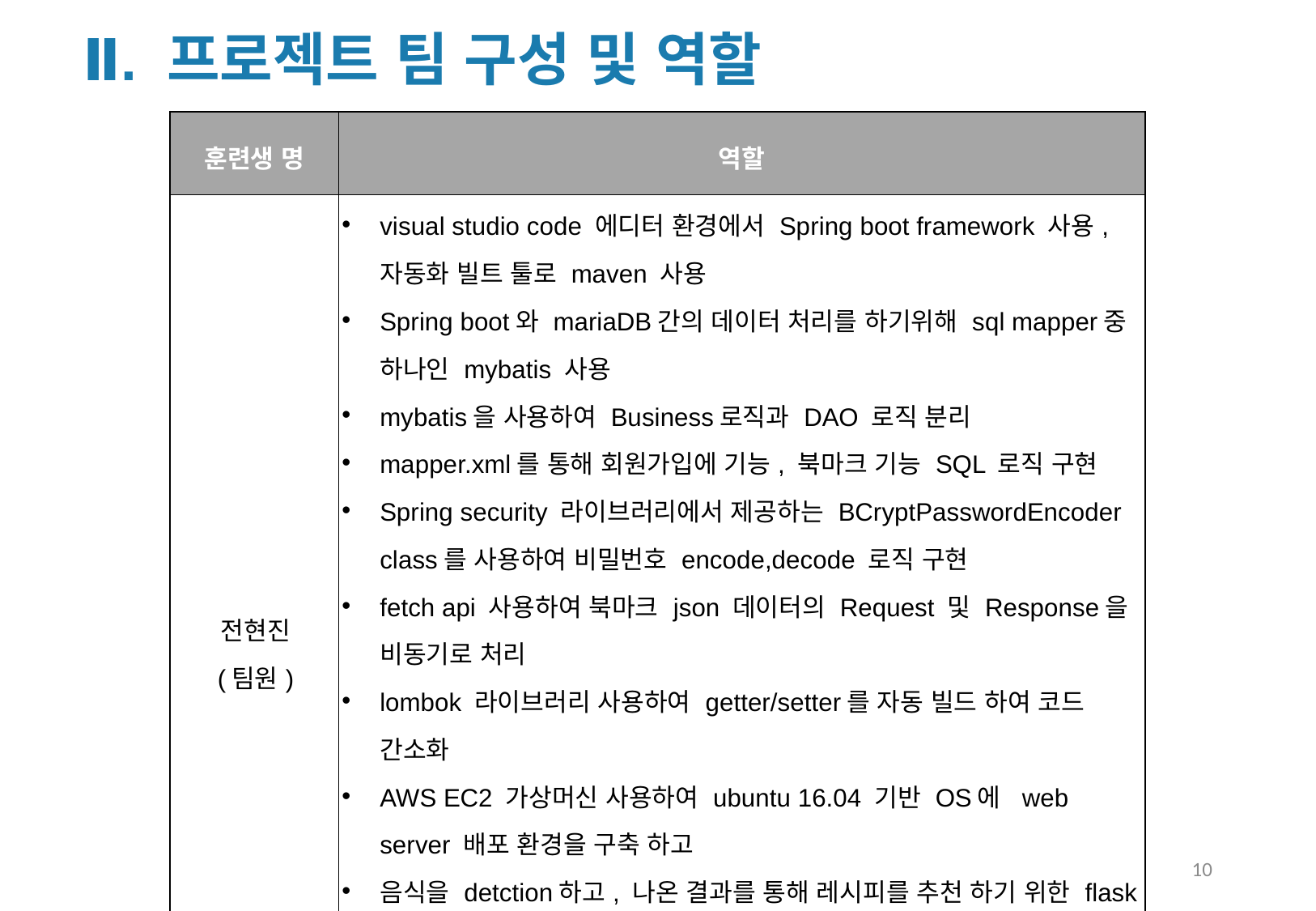

Ⅱ. 프로젝트 팀 구성 및 역할
| 훈련생 명 | 역할 |
| --- | --- |
| 전현진 (팀원) | visual studio code 에디터 환경에서 Spring boot framework 사용, 자동화 빌트 툴로 maven 사용 Spring boot와 mariaDB간의 데이터 처리를 하기위해 sql mapper중 하나인 mybatis 사용 mybatis을 사용하여 Business로직과 DAO 로직 분리 mapper.xml를 통해 회원가입에 기능, 북마크 기능 SQL 로직 구현 Spring security 라이브러리에서 제공하는 BCryptPasswordEncoder class를 사용하여 비밀번호 encode,decode 로직 구현 fetch api 사용하여 북마크 json 데이터의 Request 및 Response을 비동기로 처리 lombok 라이브러리 사용하여 getter/setter를 자동 빌드 하여 코드 간소화 AWS EC2 가상머신 사용하여 ubuntu 16.04 기반 OS에 web server 배포 환경을 구축 하고 음식을 detction하고, 나온 결과를 통해 레시피를 추천 하기 위한 flask API의 배포 환경을 ubuntu 16.04 기반 가상머신에 구축함 고사양을 요구하는 딥러닝 모델을 배포하기 위해 ec2 인스턴스 AMI화 시켜 sale up하였고 인스턴스 교체시 ip변경을 elastic ip를 사용하여 고정 |
10